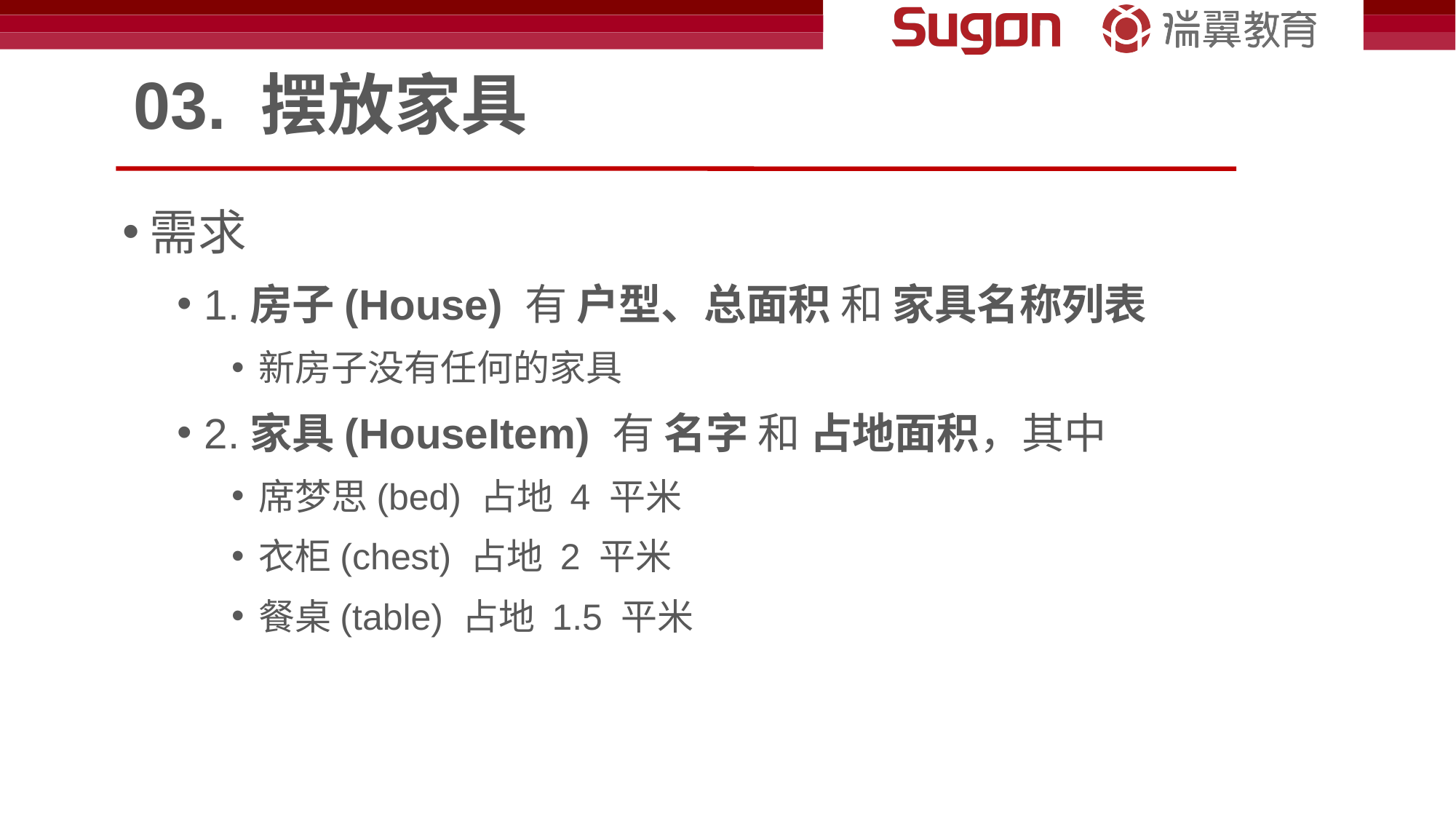

# 03. 摆放家具
需求
1.房子(House) 有 户型、总面积 和 家具名称列表
新房子没有任何的家具
2.家具(HouseItem) 有 名字 和 占地面积，其中
席梦思(bed) 占地 4 平米
衣柜(chest) 占地 2 平米
餐桌(table) 占地 1.5 平米